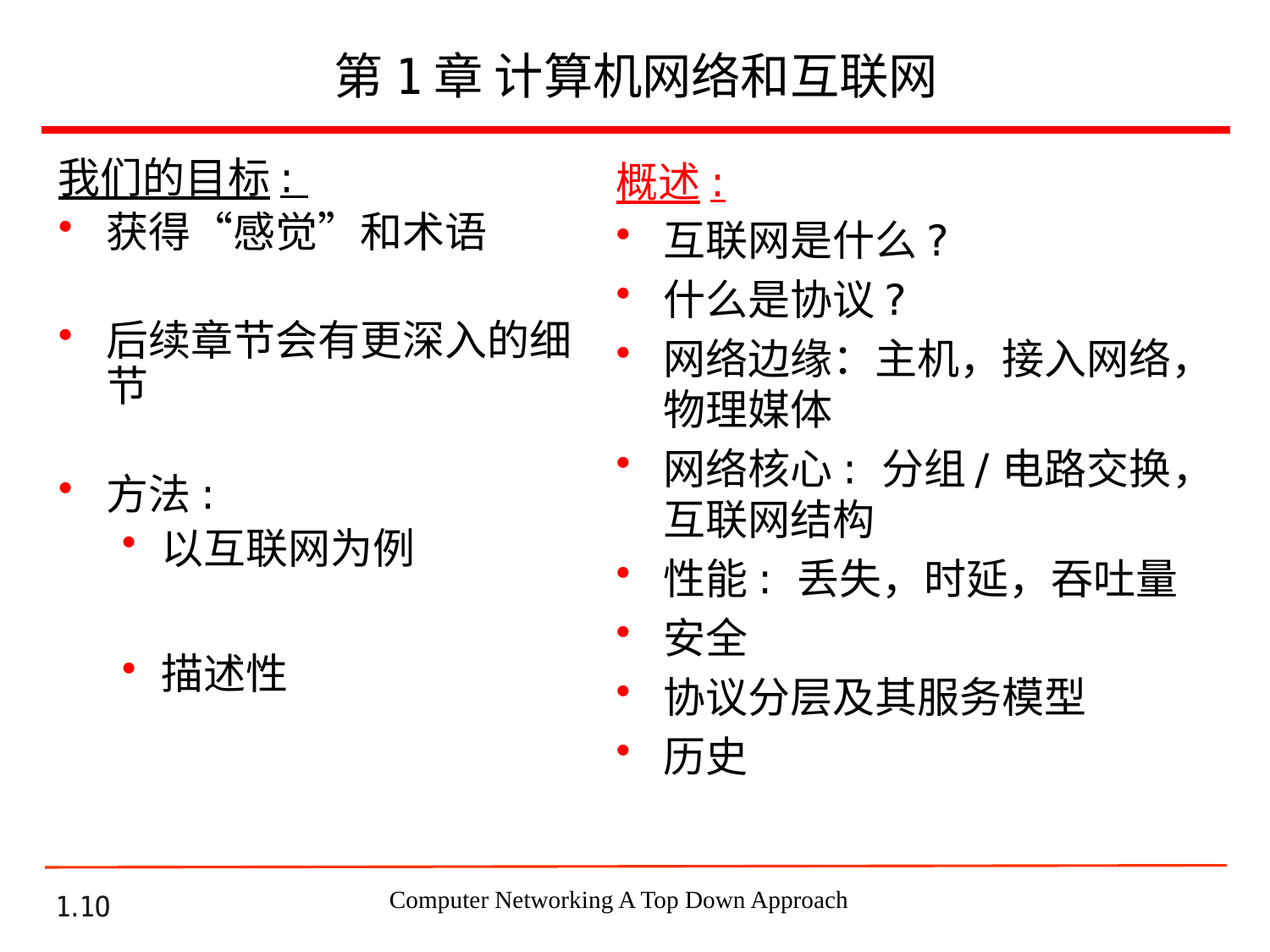

# 第1章 计算机网络和互联网
概述:
互联网是什么?
什么是协议?
网络边缘：主机，接入网络，物理媒体
网络核心: 分组/电路交换，互联网结构
性能: 丢失，时延，吞吐量
安全
协议分层及其服务模型
历史
我们的目标:
获得“感觉”和术语

后续章节会有更深入的细节

方法:
以互联网为例

描述性